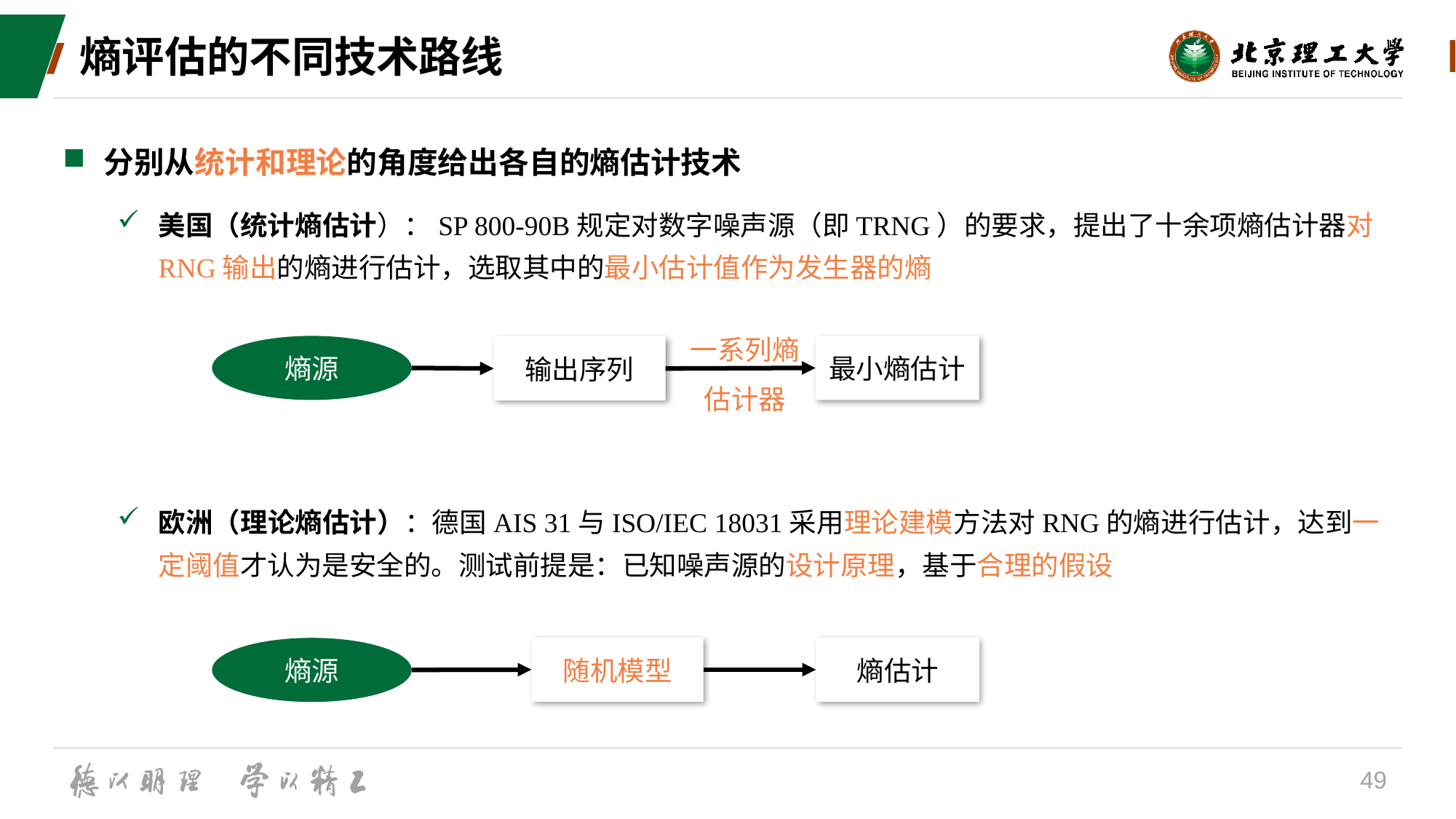

# 熵评估的不同技术路线
分别从统计和理论的角度给出各自的熵估计技术
美国（统计熵估计）：SP 800-90B规定对数字噪声源（即TRNG）的要求，提出了十余项熵估计器对RNG输出的熵进行估计，选取其中的最小估计值作为发生器的熵
一系列熵
估计器
最小熵估计
熵源
输出序列
欧洲（理论熵估计）：德国AIS 31与ISO/IEC 18031采用理论建模方法对RNG的熵进行估计，达到一定阈值才认为是安全的。测试前提是：已知噪声源的设计原理，基于合理的假设
随机模型
熵估计
熵源